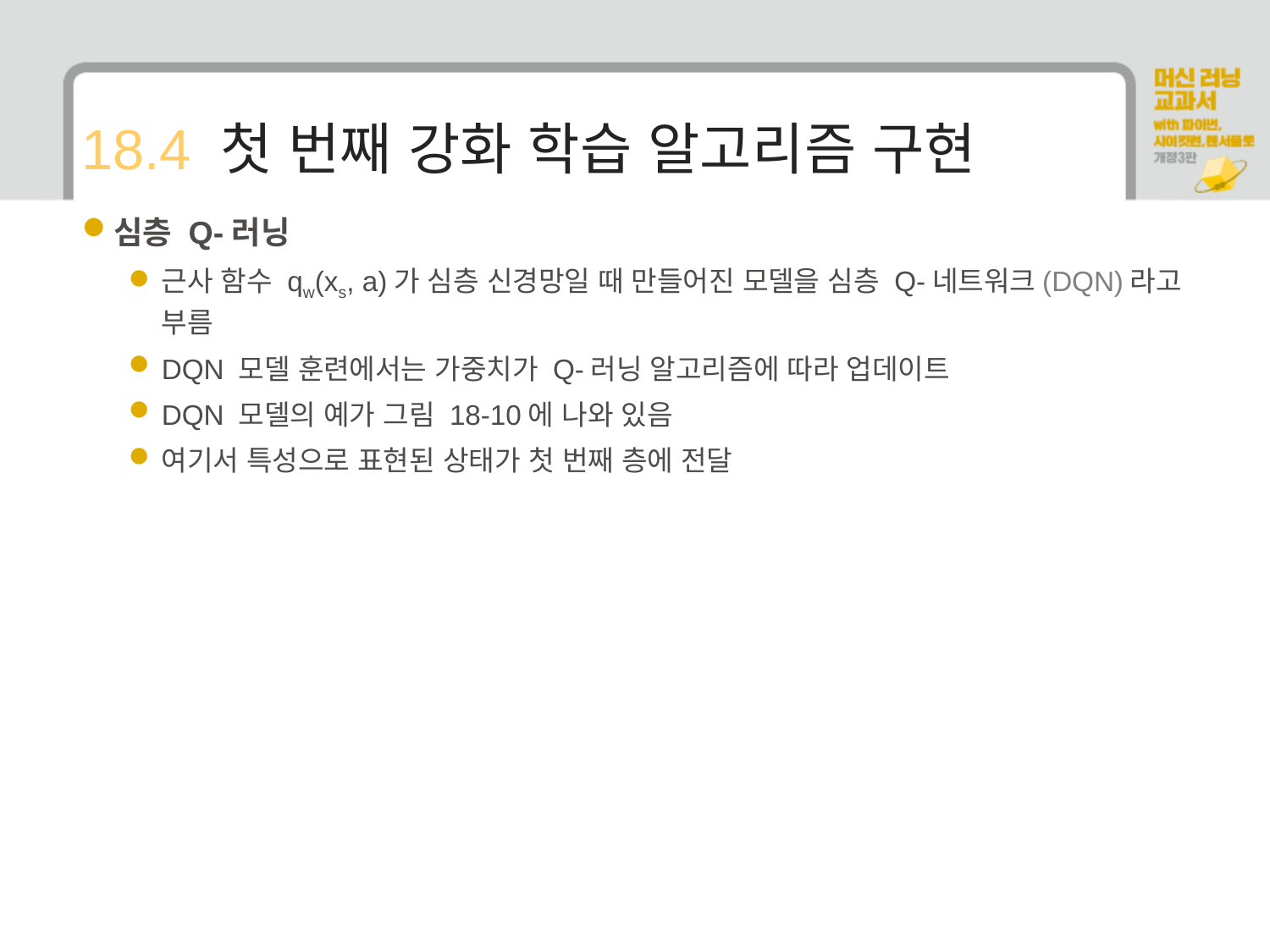

# 18.4 첫 번째 강화 학습 알고리즘 구현
심층 Q-러닝
근사 함수 qw(xs, a)가 심층 신경망일 때 만들어진 모델을 심층 Q-네트워크(DQN)라고 부름
DQN 모델 훈련에서는 가중치가 Q-러닝 알고리즘에 따라 업데이트
DQN 모델의 예가 그림 18-10에 나와 있음
여기서 특성으로 표현된 상태가 첫 번째 층에 전달